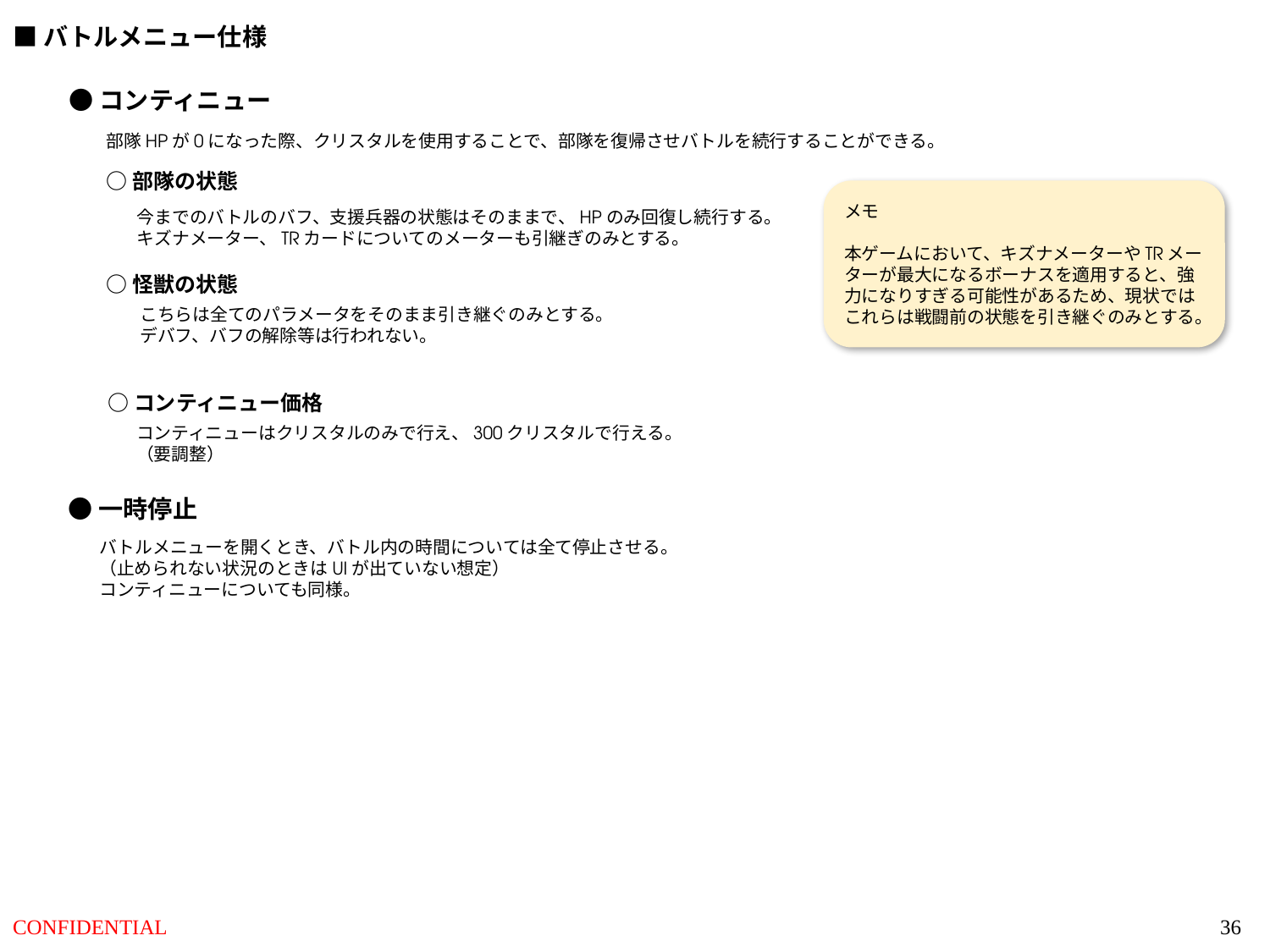

■バトルメニュー仕様
●コンティニュー
部隊HPが0になった際、クリスタルを使用することで、部隊を復帰させバトルを続行することができる。
○部隊の状態
メモ

本ゲームにおいて、キズナメーターやTRメーターが最大になるボーナスを適用すると、強力になりすぎる可能性があるため、現状では
これらは戦闘前の状態を引き継ぐのみとする。
今までのバトルのバフ、支援兵器の状態はそのままで、HPのみ回復し続行する。
キズナメーター、TRカードについてのメーターも引継ぎのみとする。
○怪獣の状態
こちらは全てのパラメータをそのまま引き継ぐのみとする。
デバフ、バフの解除等は行われない。
○コンティニュー価格
コンティニューはクリスタルのみで行え、300クリスタルで行える。
（要調整）
●一時停止
バトルメニューを開くとき、バトル内の時間については全て停止させる。
（止められない状況のときはUIが出ていない想定）
コンティニューについても同様。
36
CONFIDENTIAL